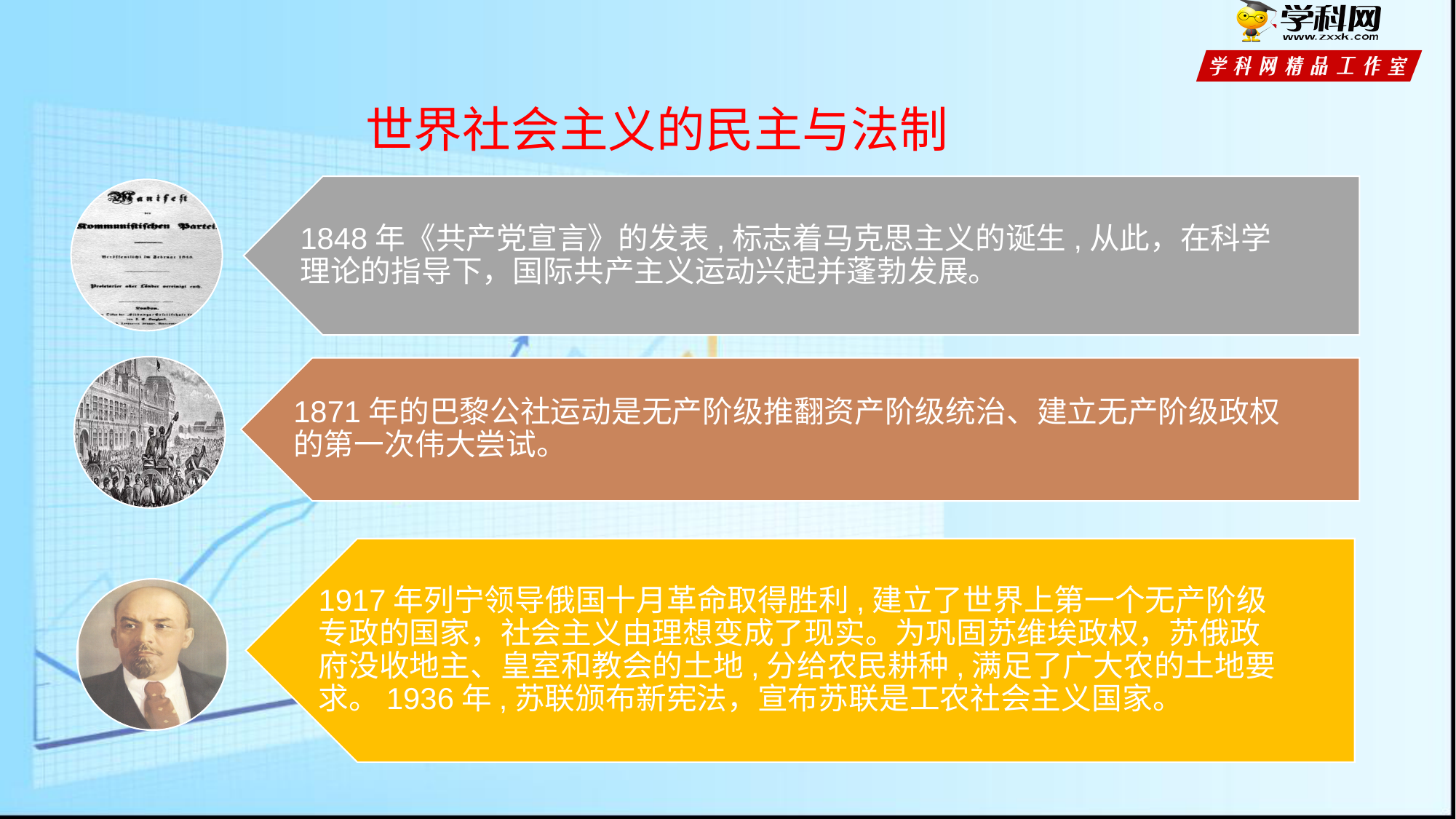

世界社会主义的民主与法制
1848年《共产党宣言》的发表,标志着马克思主义的诞生,从此，在科学理论的指导下，国际共产主义运动兴起并蓬勃发展。
1871年的巴黎公社运动是无产阶级推翻资产阶级统治、建立无产阶级政权的第一次伟大尝试。
1917年列宁领导俄国十月革命取得胜利,建立了世界上第一个无产阶级专政的国家，社会主义由理想变成了现实。为巩固苏维埃政权，苏俄政府没收地主、皇室和教会的土地,分给农民耕种,满足了广大农的土地要求。1936年,苏联颁布新宪法，宣布苏联是工农社会主义国家。